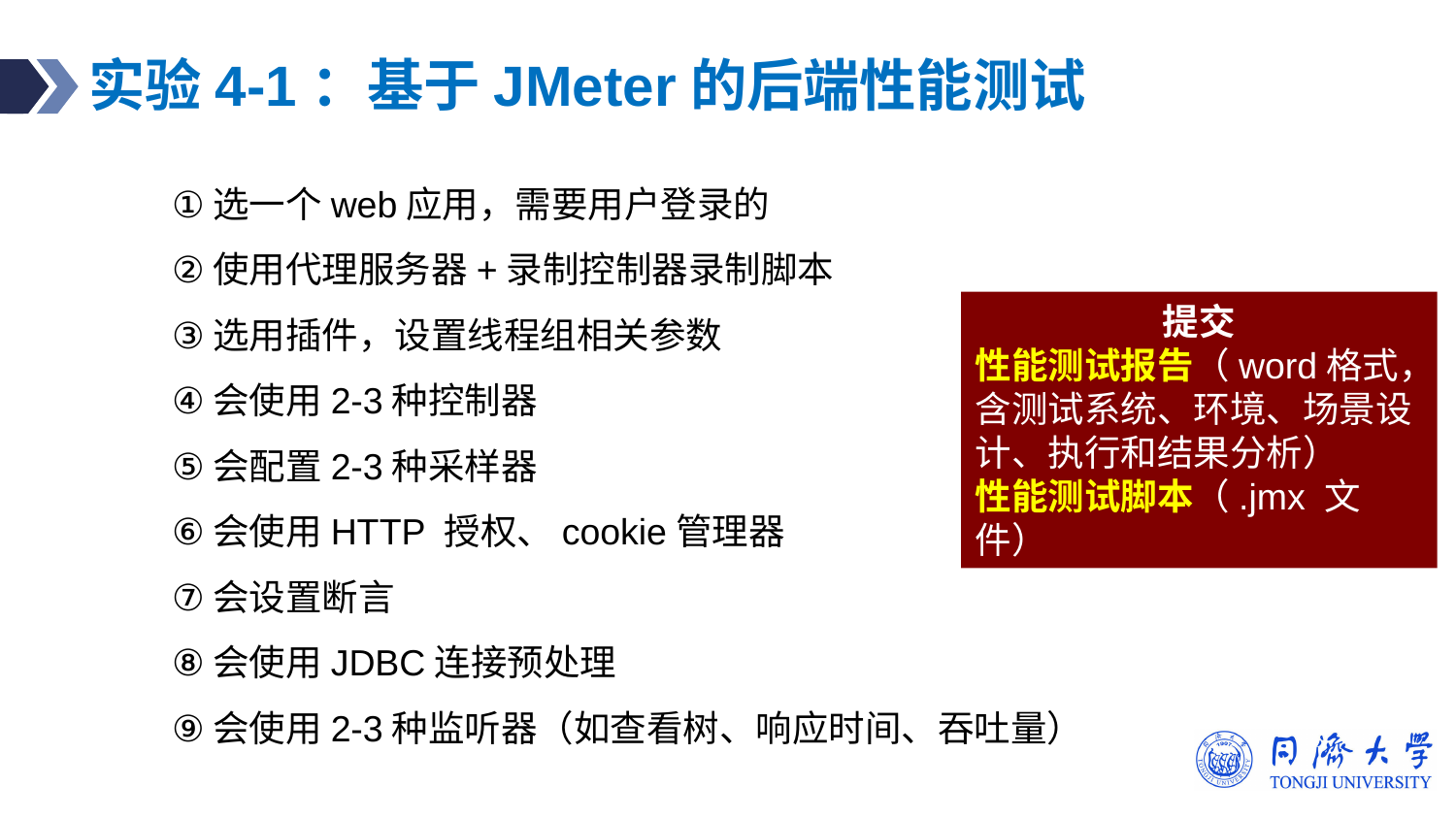

# 实验4-1：基于JMeter的后端性能测试
选一个web应用，需要用户登录的
使用代理服务器+录制控制器录制脚本
选用插件，设置线程组相关参数
会使用2-3种控制器
会配置2-3种采样器
会使用HTTP 授权、cookie管理器
会设置断言
会使用JDBC连接预处理
会使用2-3种监听器（如查看树、响应时间、吞吐量）
提交
性能测试报告（word格式，含测试系统、环境、场景设计、执行和结果分析）
性能测试脚本（.jmx 文件）